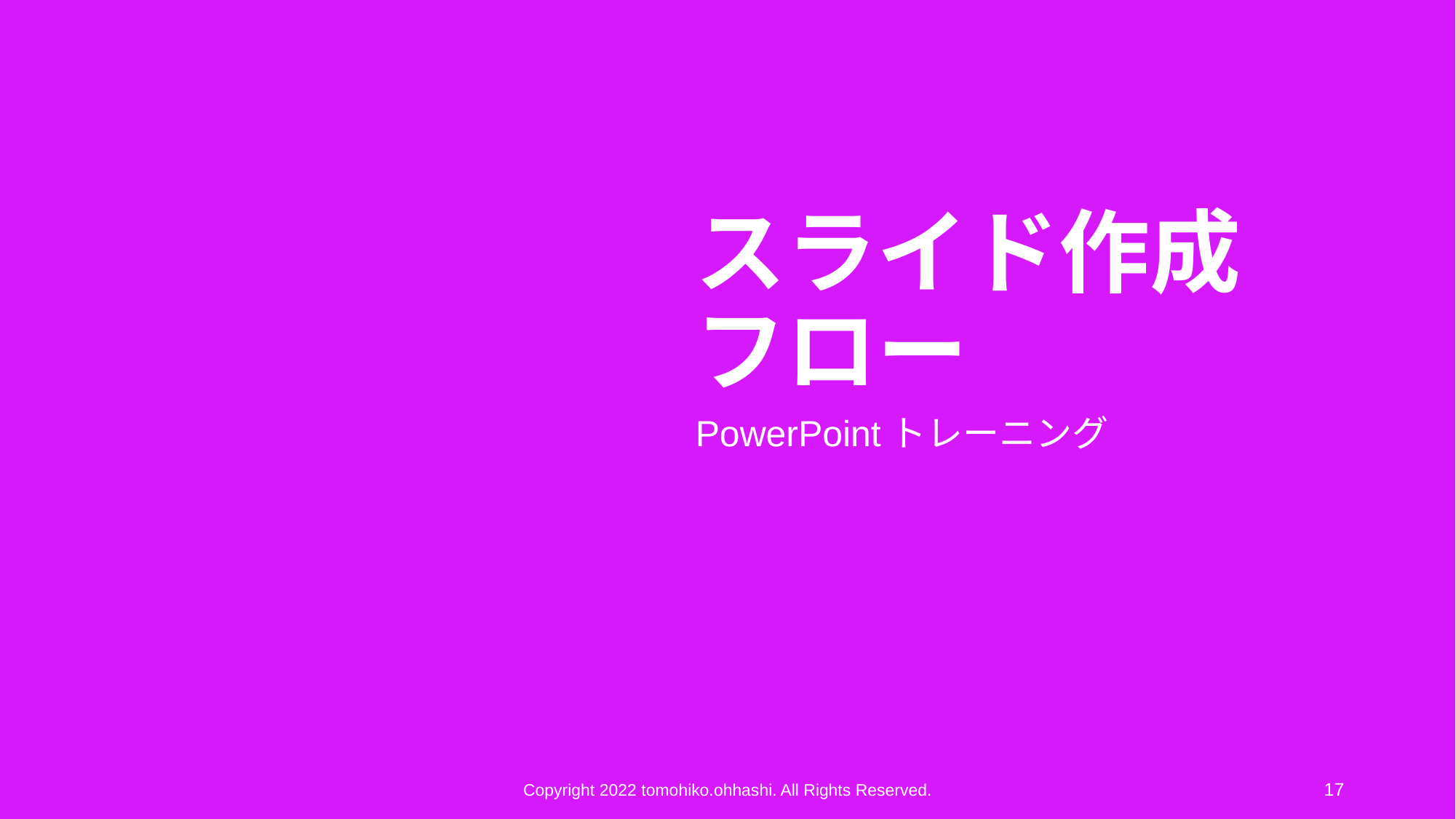

# スライド作成 フロー
PowerPointトレーニング
Copyright 2022 tomohiko.ohhashi. All Rights Reserved.
17